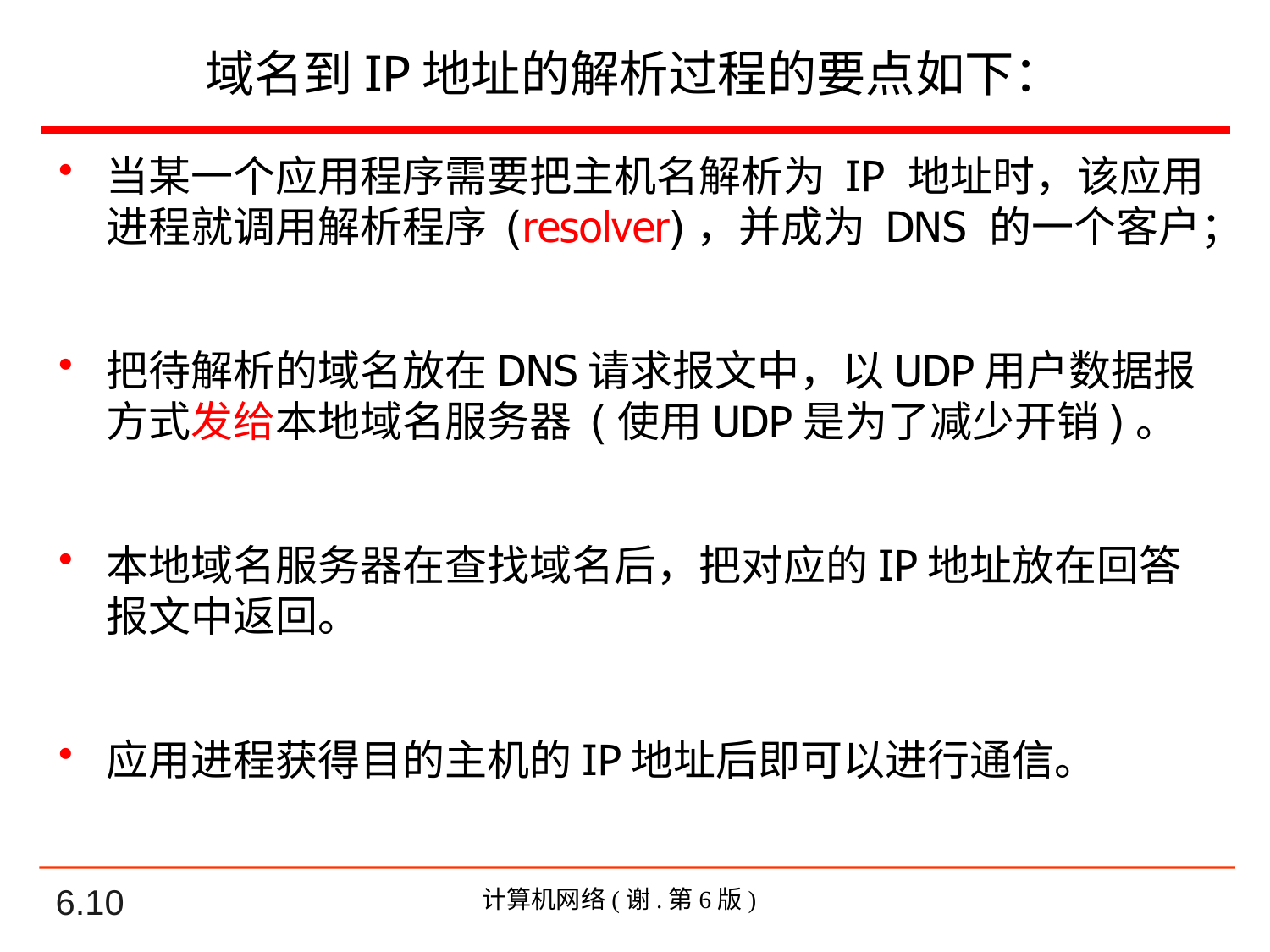

# 域名到IP地址的解析过程的要点如下：
当某一个应用程序需要把主机名解析为 IP 地址时，该应用进程就调用解析程序 (resolver)，并成为 DNS 的一个客户；

把待解析的域名放在DNS请求报文中，以UDP用户数据报方式发给本地域名服务器 (使用UDP是为了减少开销)。

本地域名服务器在查找域名后，把对应的IP地址放在回答报文中返回。

应用进程获得目的主机的IP地址后即可以进行通信。